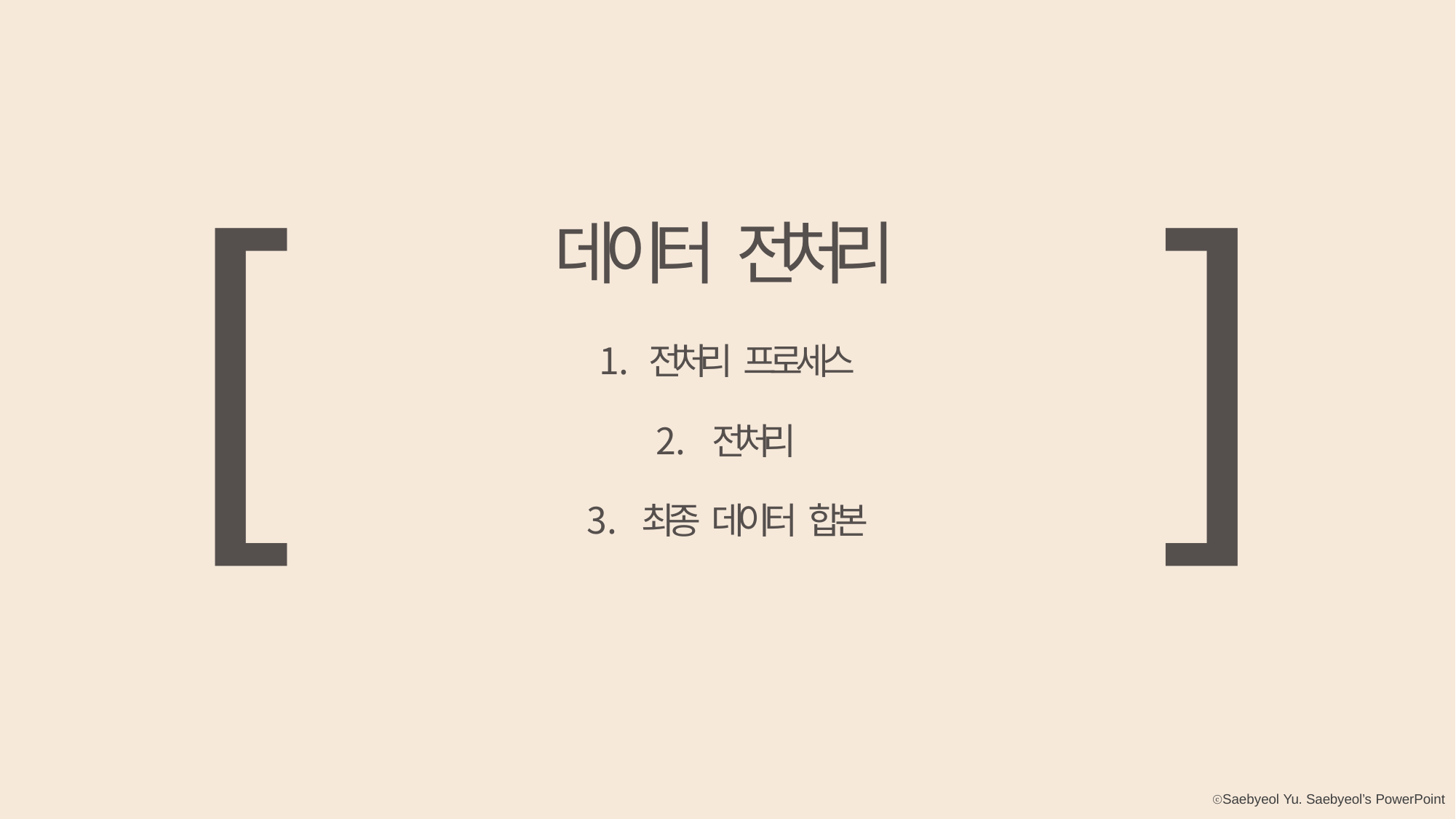

# [
]
데이터 전처리
전처리 프로세스

전처리

최종 데이터 합본
ⓒSaebyeol Yu. Saebyeol’s PowerPoint